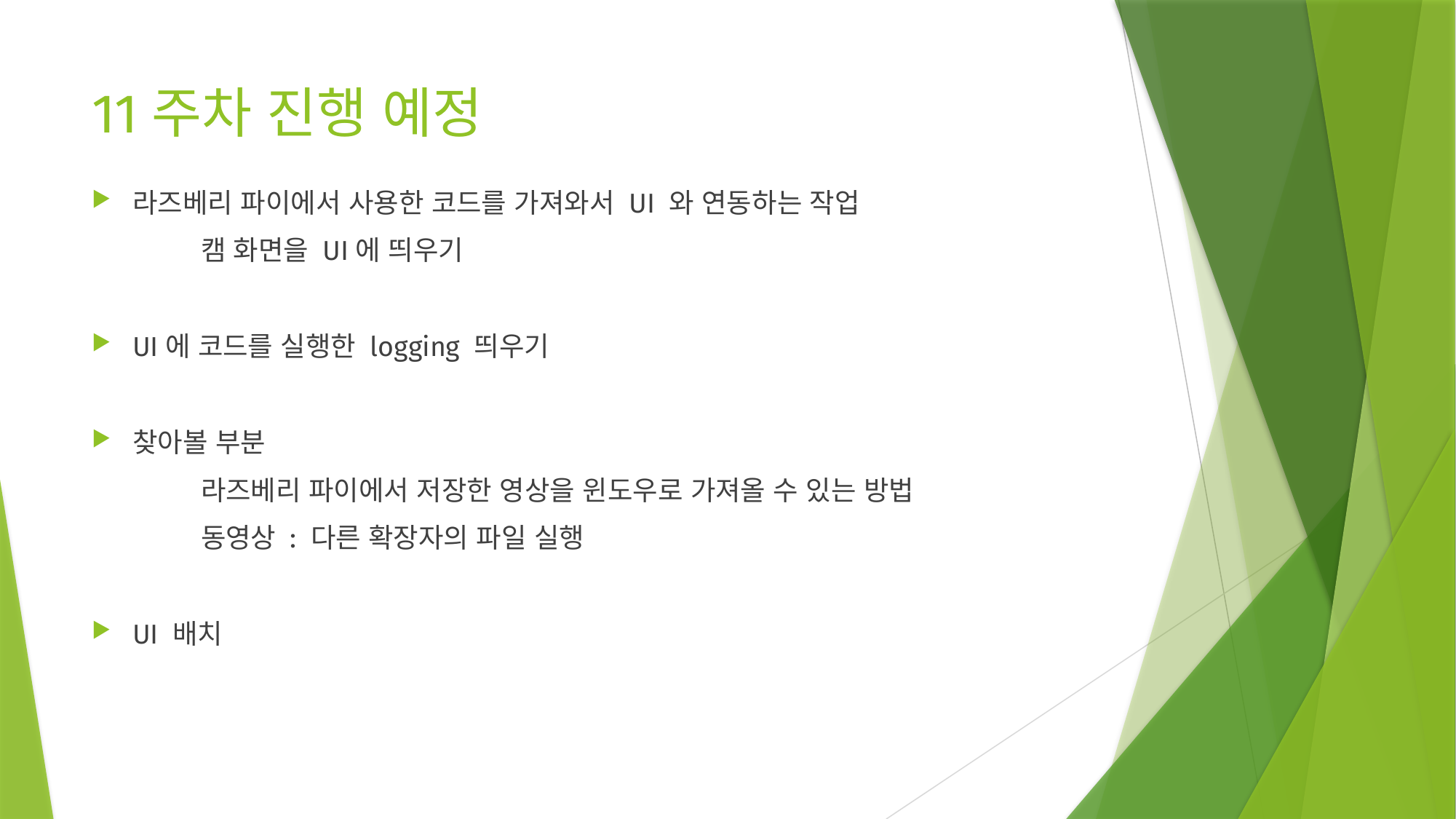

# 11주차 진행 예정
라즈베리 파이에서 사용한 코드를 가져와서 UI 와 연동하는 작업
	캠 화면을 UI에 띄우기

UI에 코드를 실행한 logging 띄우기

찾아볼 부분
	라즈베리 파이에서 저장한 영상을 윈도우로 가져올 수 있는 방법
	동영상 : 다른 확장자의 파일 실행

UI 배치